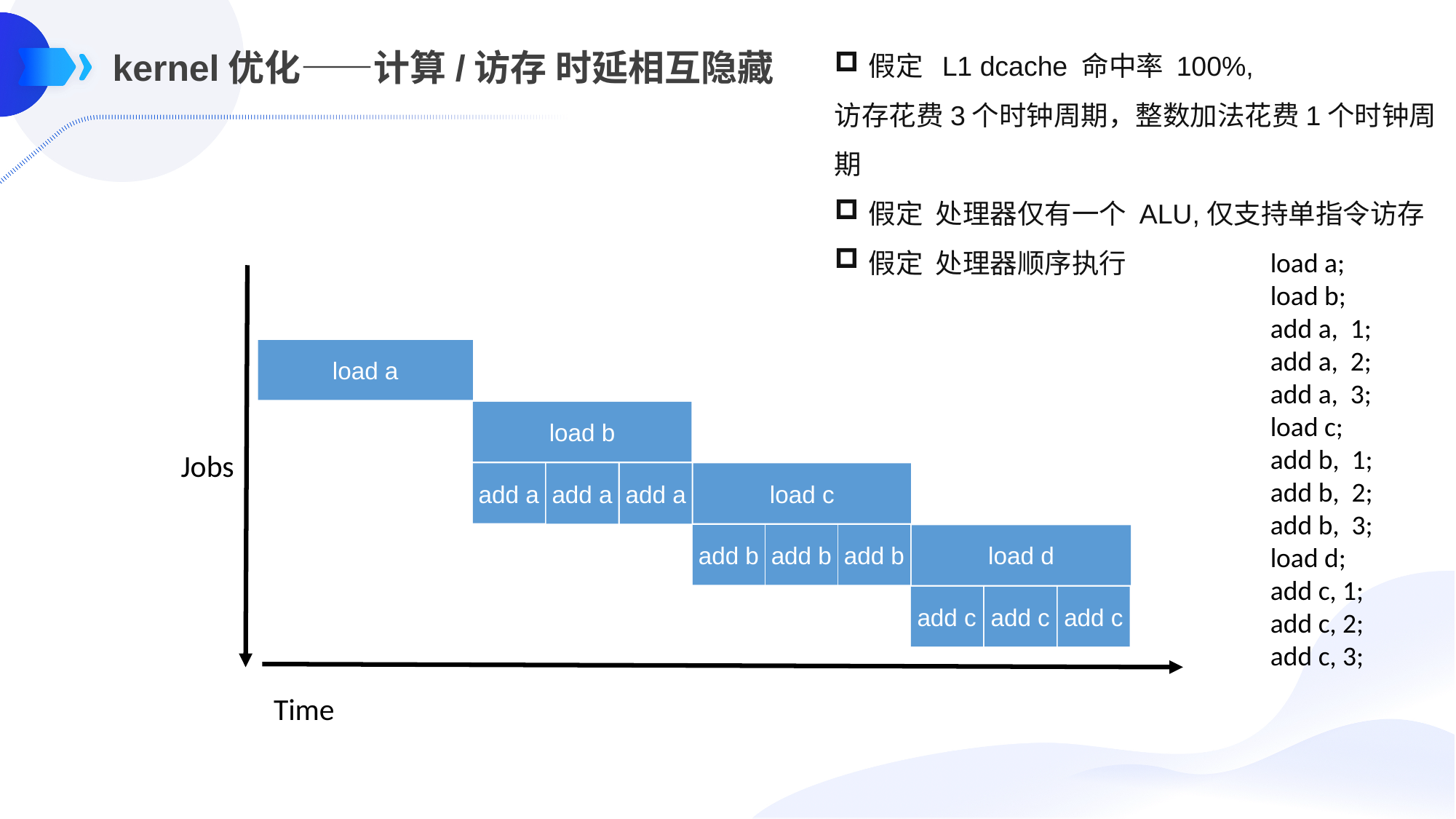

假定  L1 dcache 命中率 100%,
访存花费3个时钟周期，整数加法花费1个时钟周期
假定  处理器仅有一个 ALU,仅支持单指令访存
假定  处理器顺序执行
kernel优化——计算/访存 时延相互隐藏
load a;
load b;
add a,  1;
add a,  2;
add a,  3;
load c;
add b,  1;
add b,  2;
add b,  3;
load d;
add c, 1;
add c, 2;
add c, 3;

load a
load b
Jobs
add a
add a
add a
load c
add b
add b
add b
load d
add c
add c
add c

Time